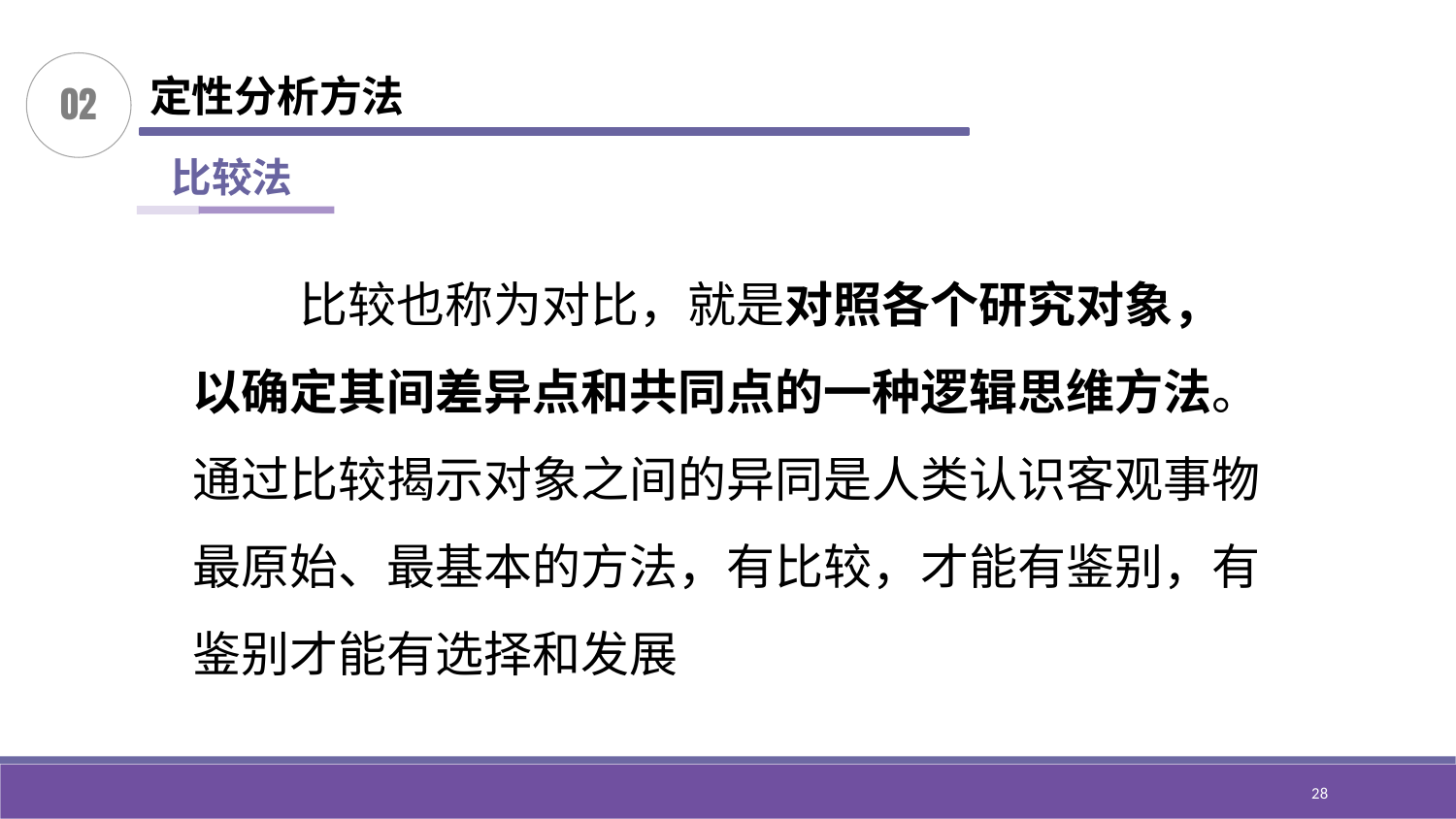

02
定性分析方法

比较法

  比较也称为对比，就是对照各个研究对象，以确定其间差异点和共同点的一种逻辑思维方法。通过比较揭示对象之间的异同是人类认识客观事物最原始、最基本的方法，有比较，才能有鉴别，有鉴别才能有选择和发展
28